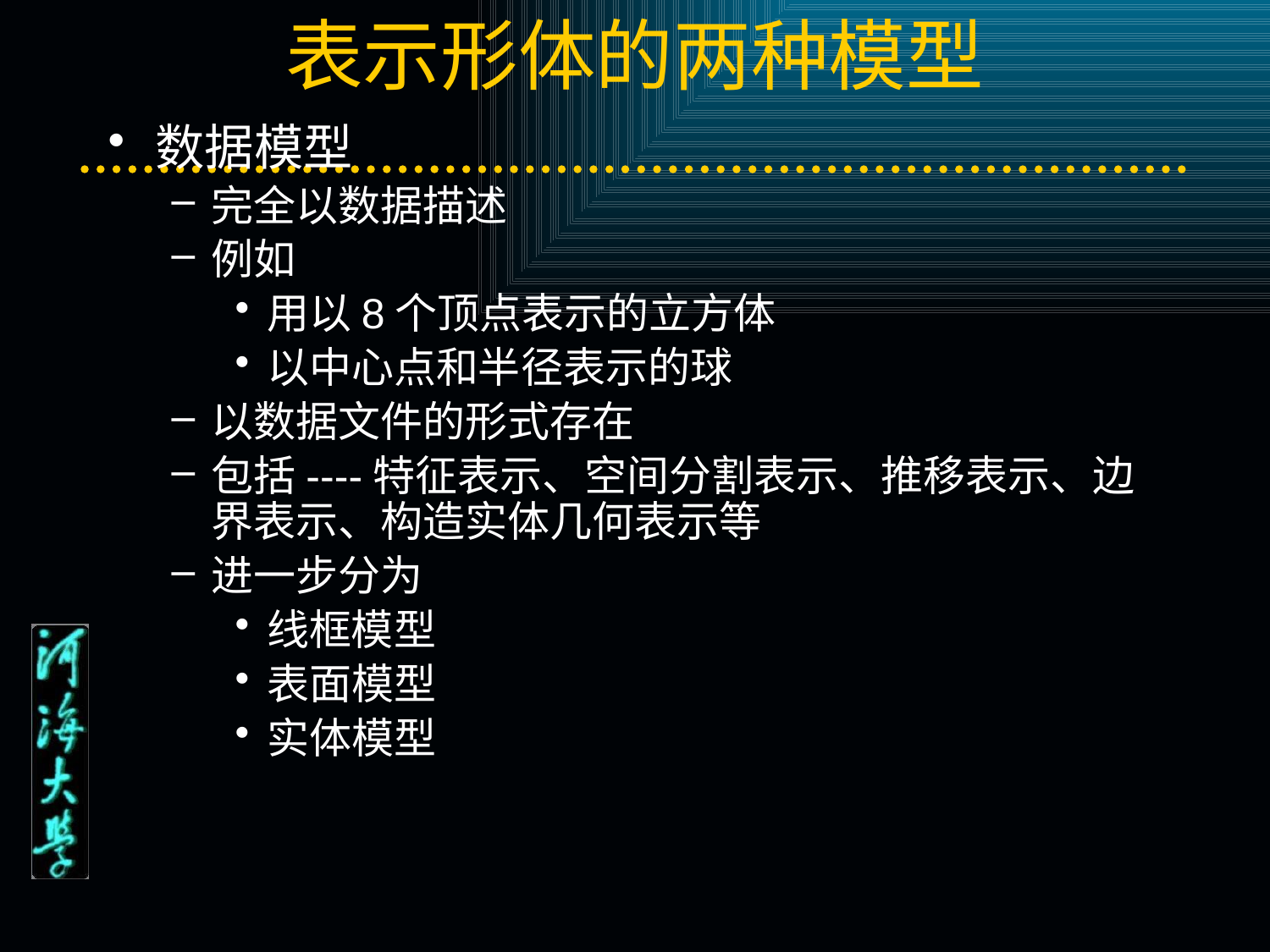

# 表示形体的两种模型
数据模型
完全以数据描述
例如
用以8个顶点表示的立方体
以中心点和半径表示的球
以数据文件的形式存在
包括----特征表示、空间分割表示、推移表示、边界表示、构造实体几何表示等
进一步分为
线框模型
表面模型
实体模型
12